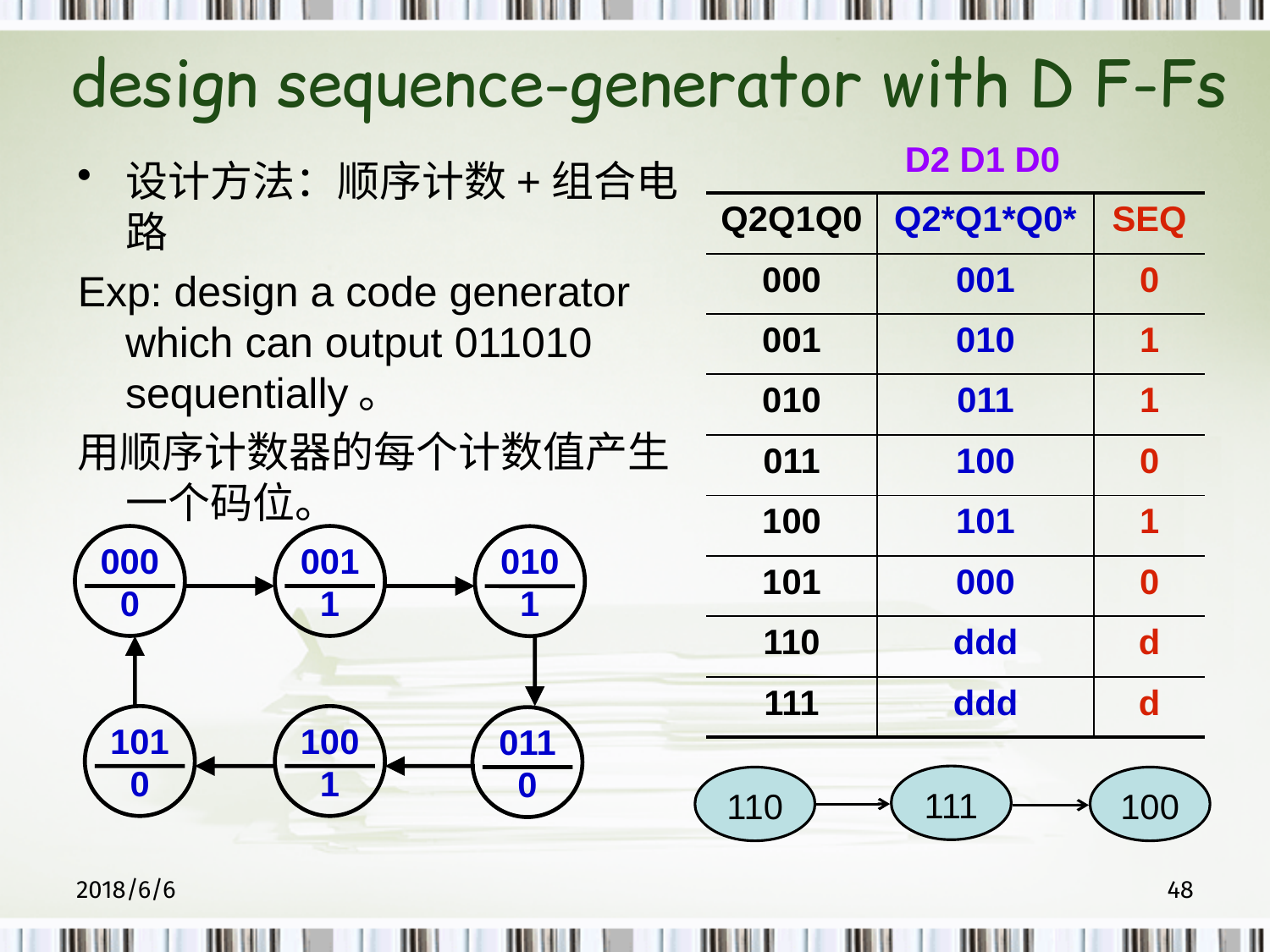

# design sequence-generator with D F-Fs
D2 D1 D0
设计方法：顺序计数+组合电路
Exp: design a code generator which can output 011010 sequentially。
用顺序计数器的每个计数值产生一个码位。

| Q2Q1Q0 | Q2\*Q1\*Q0\* | SEQ |
| --- | --- | --- |
| 000 | 001 | 0 |
| 001 | 010 | 1 |
| 010 | 011 | 1 |
| 011 | 100 | 0 |
| 100 | 101 | 1 |
| 101 | 000 | 0 |
| 110 | ddd | d |
| 111 | ddd | d |
000
0

001
1

010
1

101
0

100
1

011
0

111
110
100
2018/6/6
48